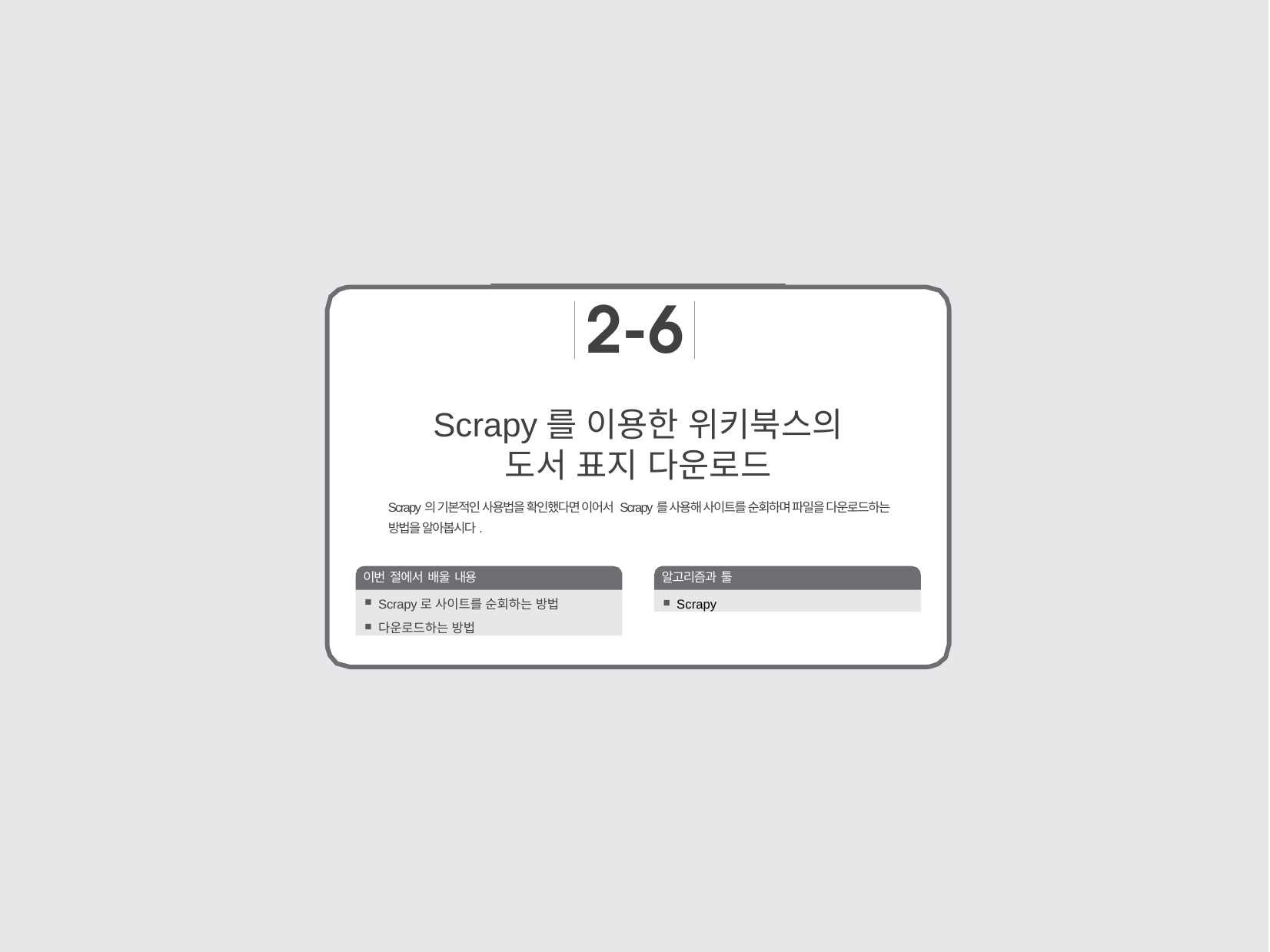

2-6

# Scrapy를 이용한 위키북스의 도서 표지 다운로드
Scrapy의 기본적인 사용법을 확인했다면 이어서 Scrapy를 사용해 사이트를 순회하며 파일을 다운로드하는 방법을 알아봅시다.

이번  절에서  배울 내용
알고리즘과 툴
Scrapy
Scrapy로 사이트를 순회하는 방법
다운로드하는 방법